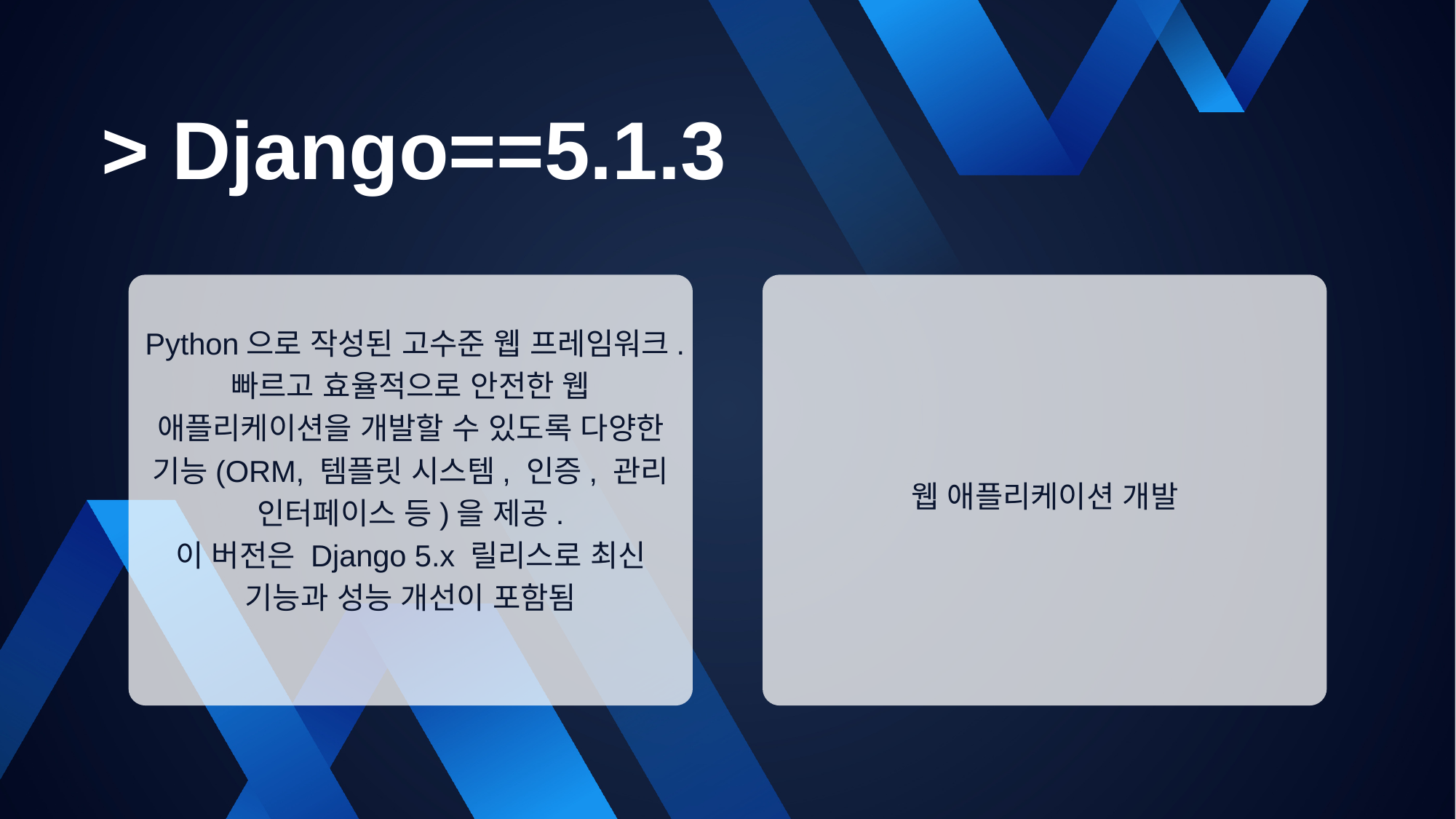

> Django==5.1.3

Python으로 작성된 고수준 웹 프레임워크.
빠르고 효율적으로 안전한 웹 애플리케이션을 개발할 수 있도록 다양한 기능(ORM, 템플릿 시스템, 인증, 관리 인터페이스 등)을 제공.
이 버전은 Django 5.x 릴리스로 최신 기능과 성능 개선이 포함됨
웹 애플리케이션 개발